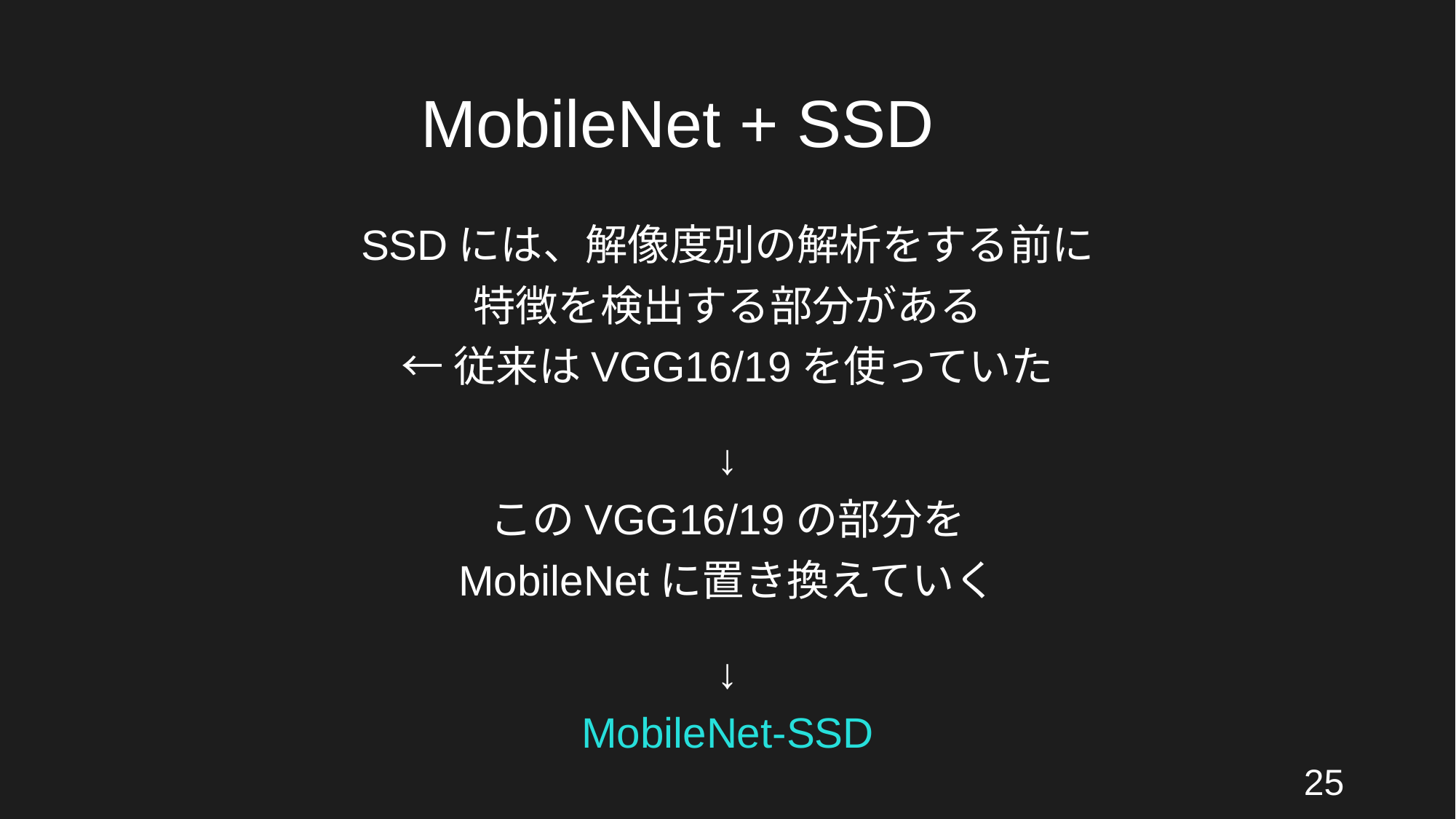

# MobileNet + SSD
SSDには、解像度別の解析をする前に
特徴を検出する部分がある
←従来はVGG16/19を使っていた
↓
このVGG16/19の部分を
MobileNetに置き換えていく
↓
MobileNet-SSD
25